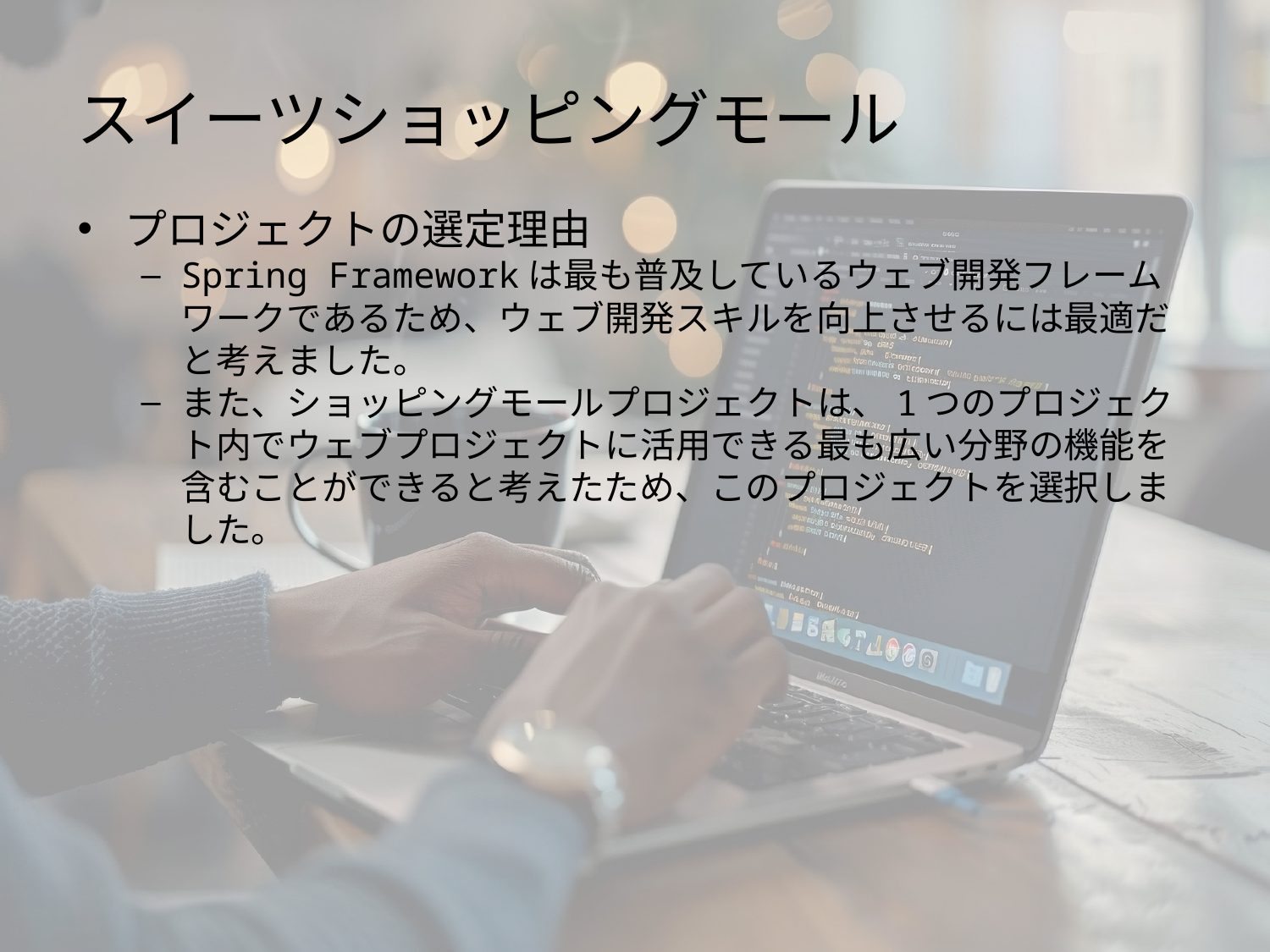

# スイーツショッピングモール
プロジェクトの選定理由
Spring Frameworkは最も普及しているウェブ開発フレームワークであるため、ウェブ開発スキルを向上させるには最適だと考えました。
また、ショッピングモールプロジェクトは、1つのプロジェクト内でウェブプロジェクトに活用できる最も広い分野の機能を含むことができると考えたため、このプロジェクトを選択しました。